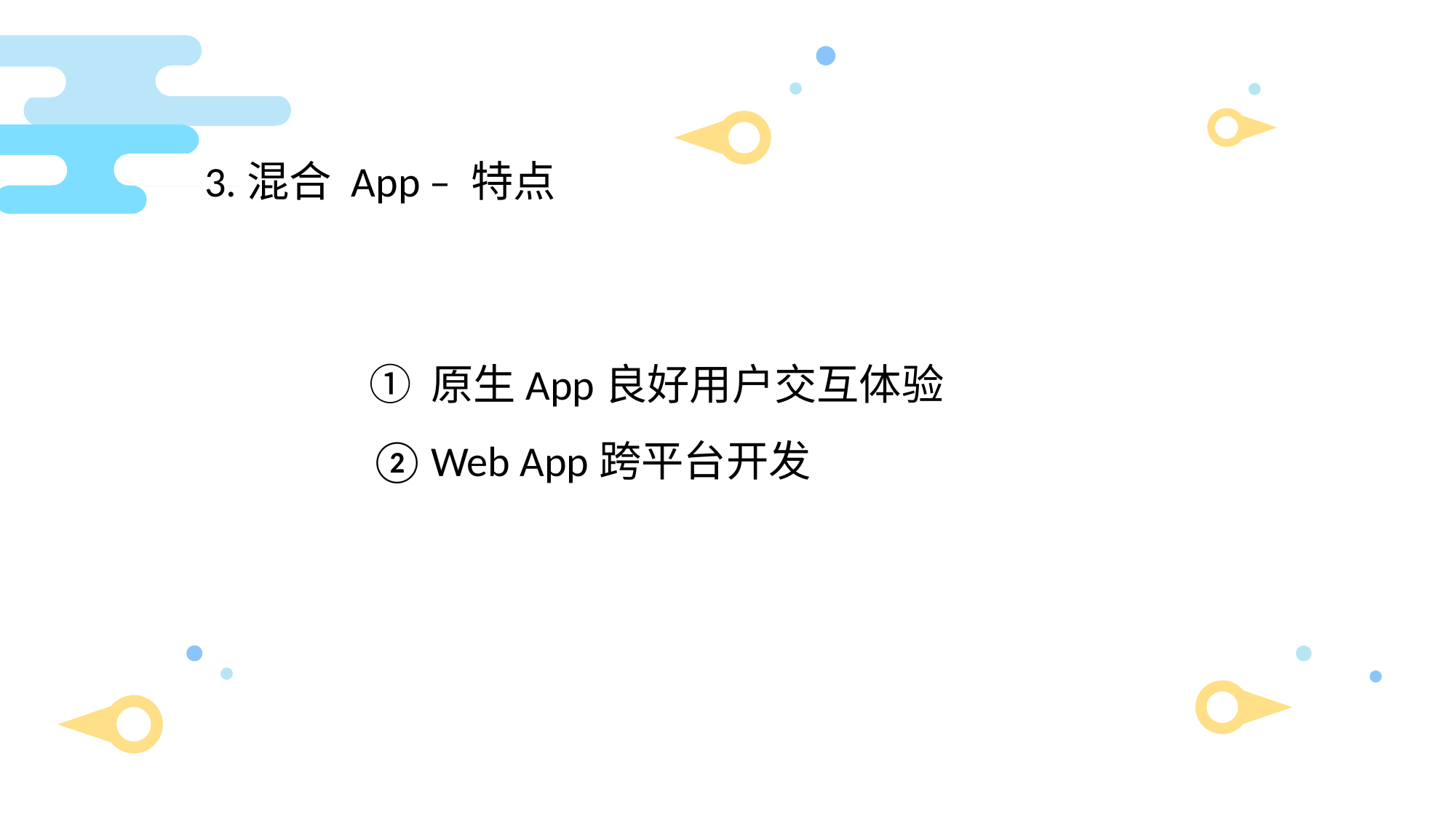

3.混合 App – 特点

原生App良好用户交互体验
Web App跨平台开发